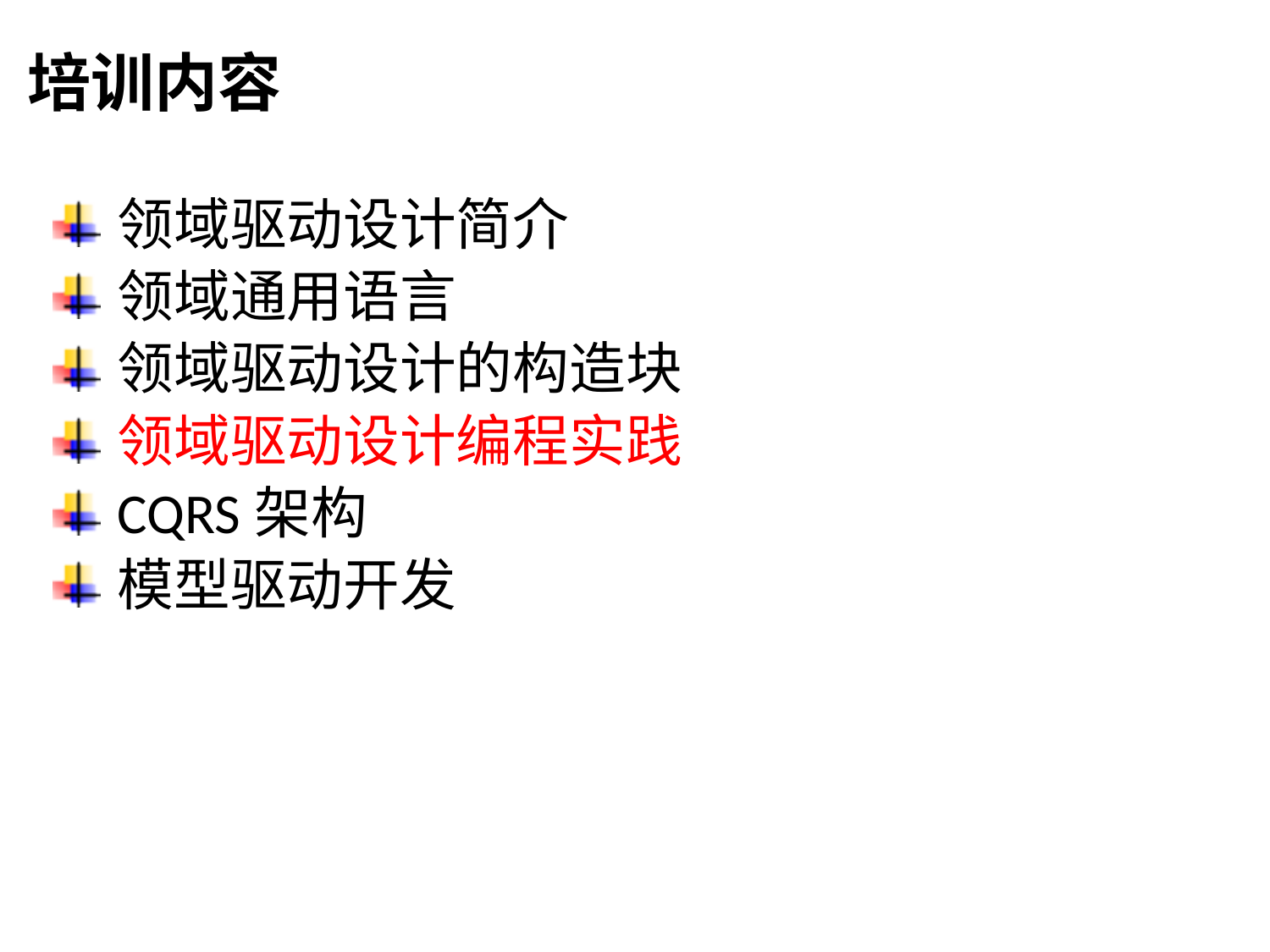

培训内容
领域驱动设计简介
领域通用语言
领域驱动设计的构造块
领域驱动设计编程实践
CQRS架构
模型驱动开发